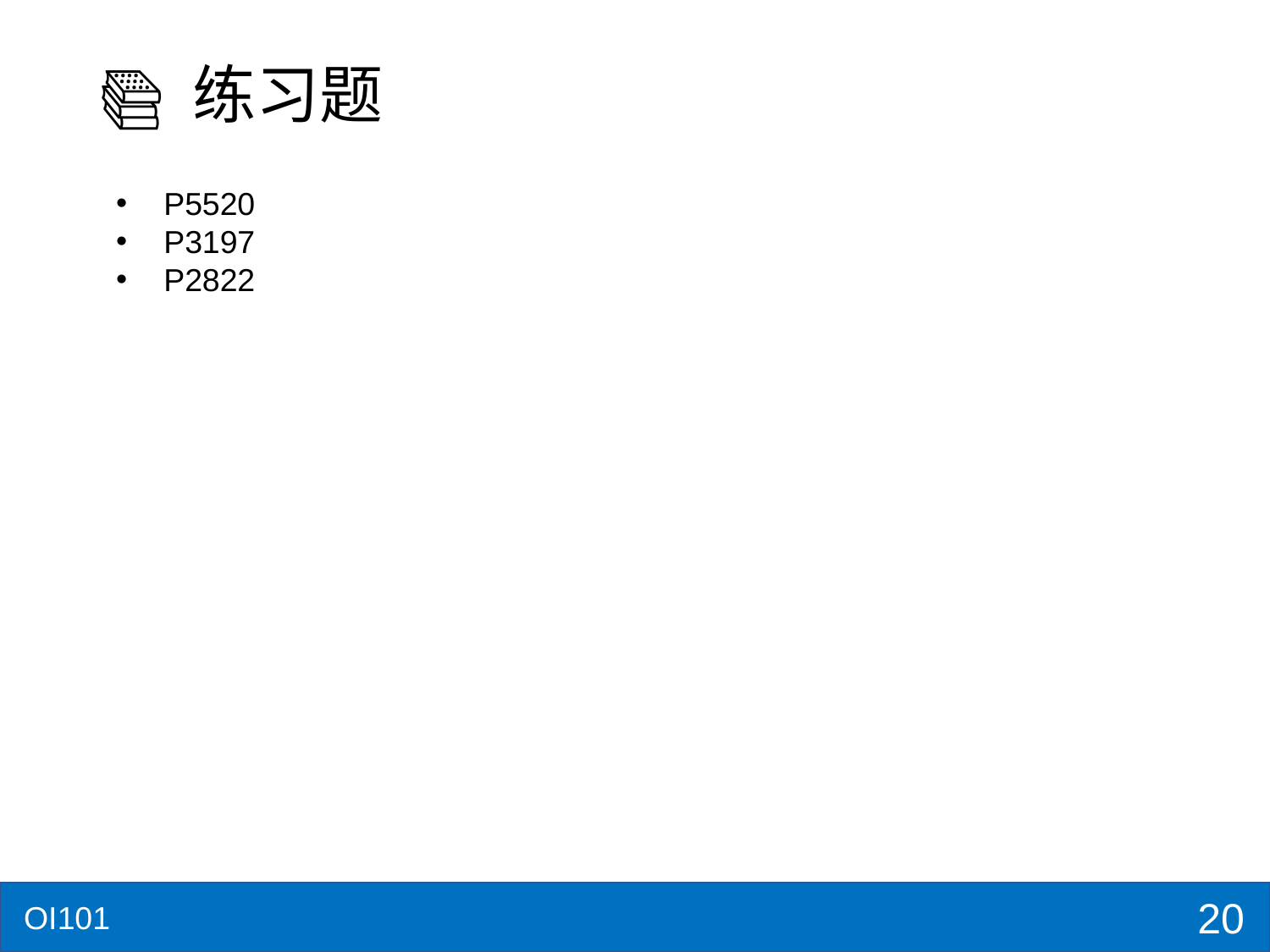

# 📚 练习题
P5520
P3197
P2822

20